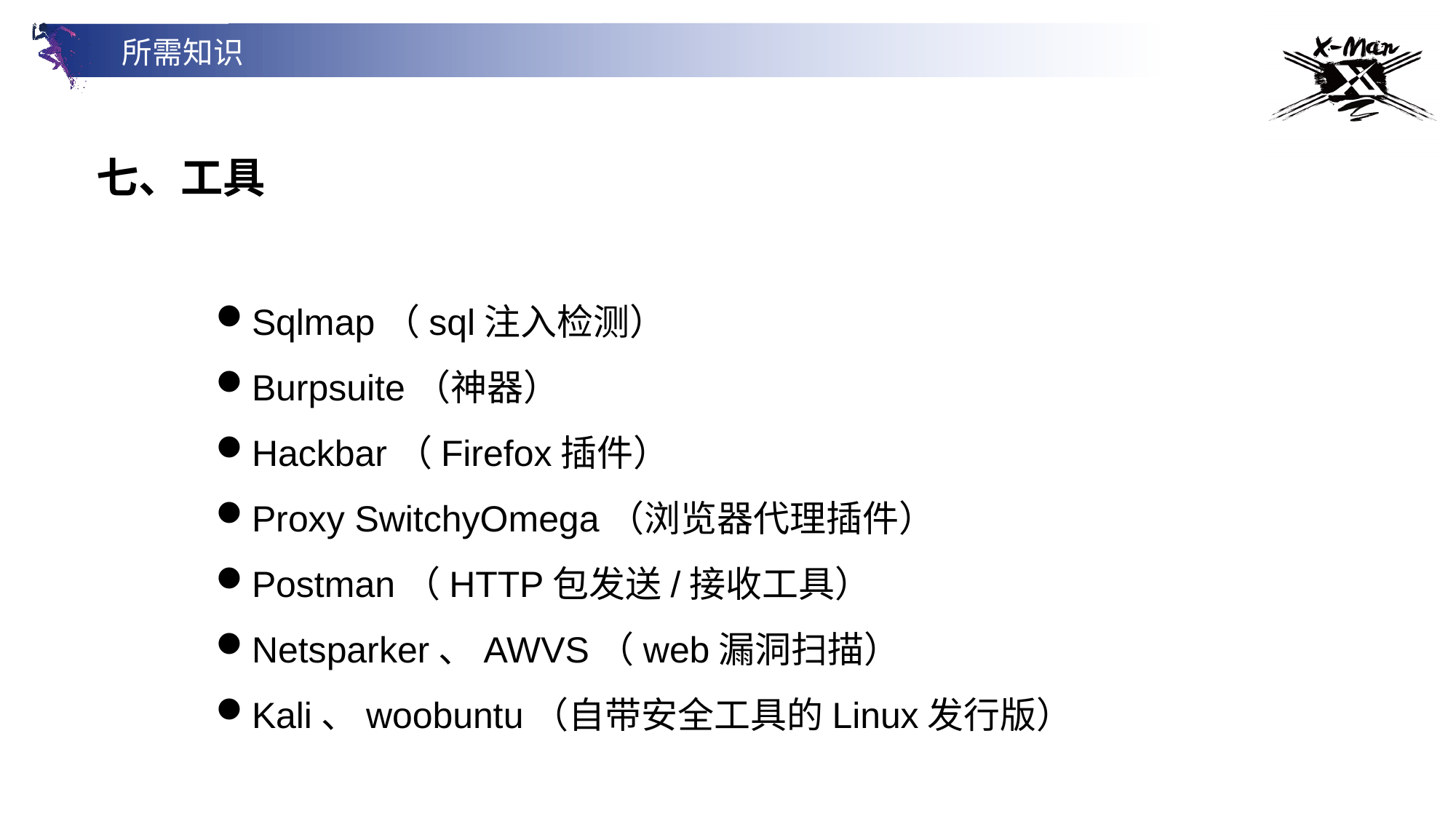

所需知识
七、工具
Sqlmap（sql注入检测）
Burpsuite（神器）
Hackbar（Firefox插件）
Proxy SwitchyOmega（浏览器代理插件）
Postman（HTTP包发送/接收工具）
Netsparker、AWVS（web漏洞扫描）
Kali、woobuntu（自带安全工具的Linux发行版）